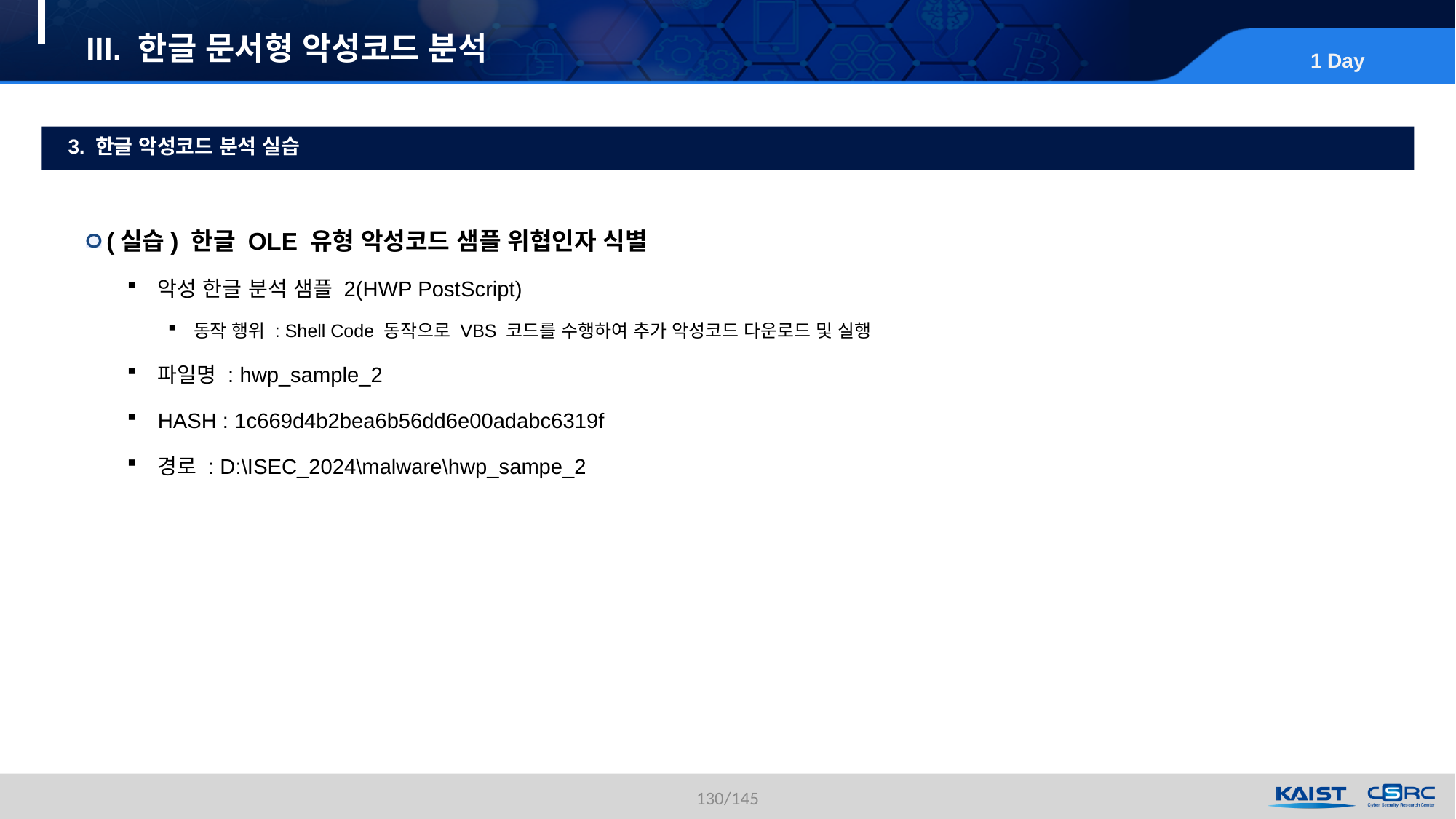

# III. 한글 문서형 악성코드 분석
3. 한글 악성코드 분석 실습
(실습) 한글 OLE 유형 악성코드 샘플 위협인자 식별
악성 한글 분석 샘플 2(HWP PostScript)
동작 행위 : Shell Code 동작으로 VBS 코드를 수행하여 추가 악성코드 다운로드 및 실행
파일명 : hwp_sample_2
HASH : 1c669d4b2bea6b56dd6e00adabc6319f
경로 : D:\ISEC_2024\malware\hwp_sampe_2
130/145